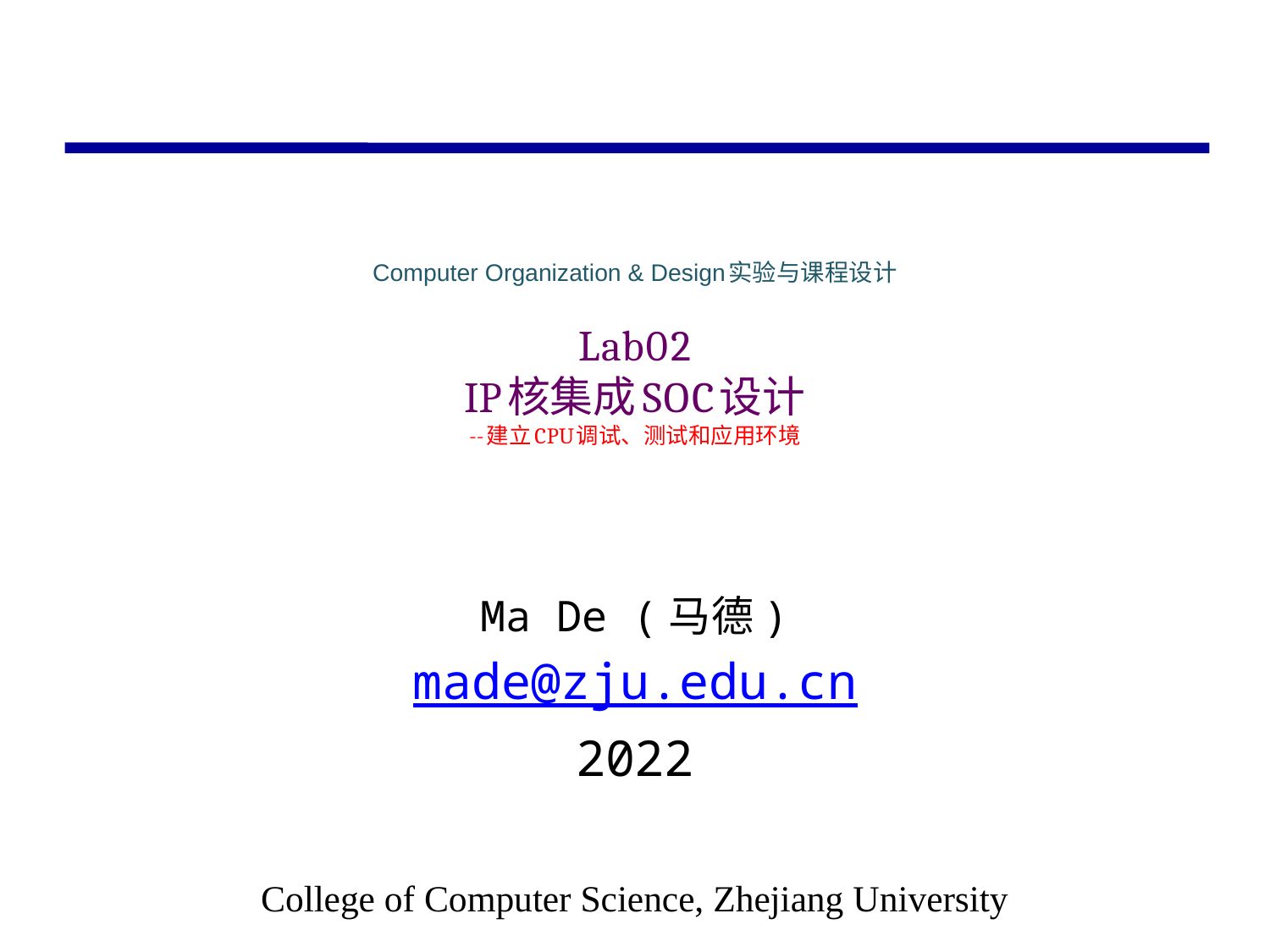

# Computer Organization & Design实验与课程设计 Lab02 IP核集成SOC设计 --建立CPU调试、测试和应用环境
Ma De (马德)
made@zju.edu.cn
2022
College of Computer Science, Zhejiang University